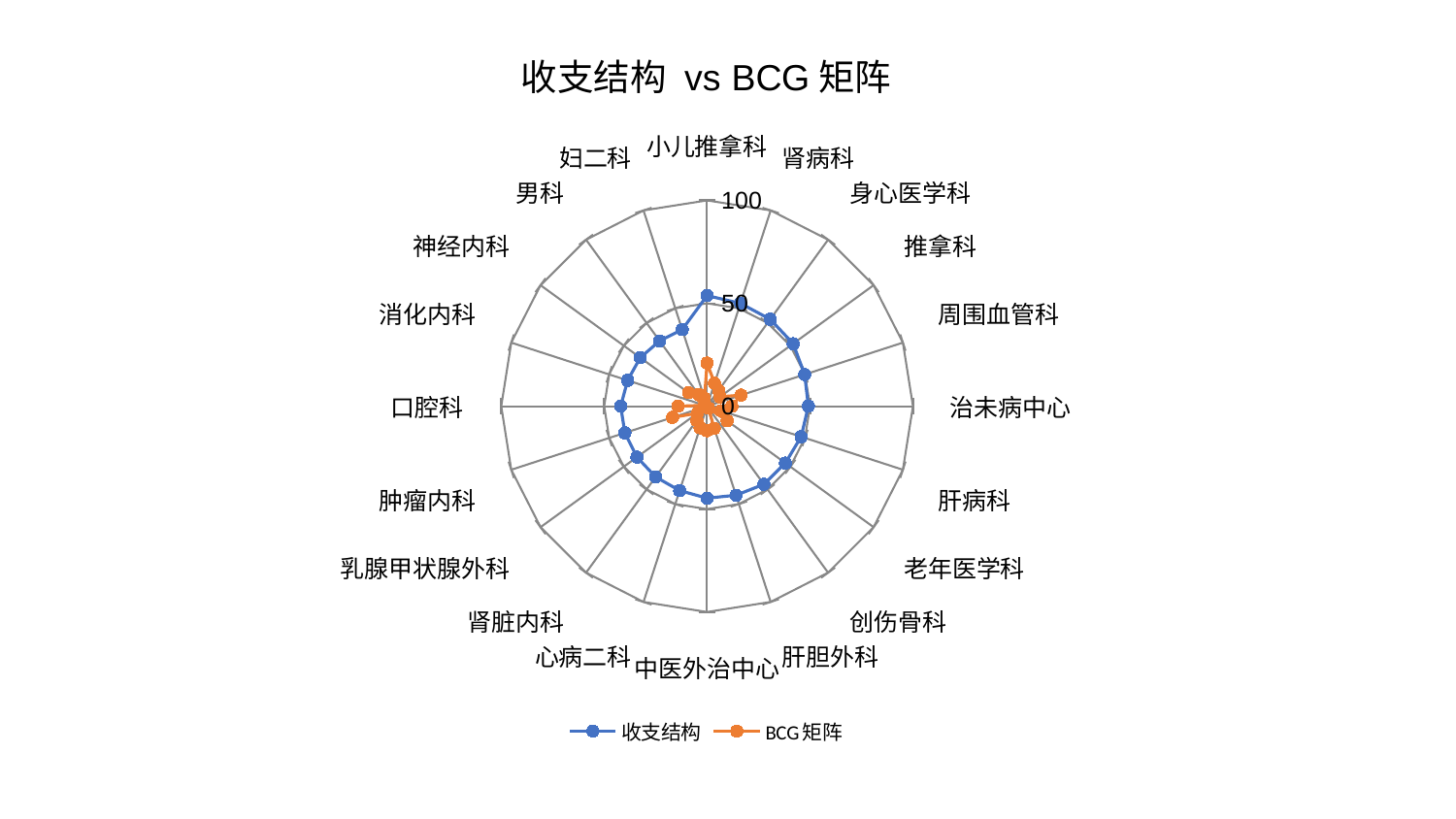

### Chart: 收支结构 vs BCG矩阵

| Category | 收支结构 | BCG矩阵 |
|---|---|---|
| 小儿推拿科 | 53.75782777954685 | 20.9905178210979 |
| 肾病科 | 52.53277941548031 | 11.732125142616876 |
| 身心医学科 | 52.20188234349794 | 9.558150636313082 |
| 推拿科 | 51.69332958361699 | 7.681351255404609 |
| 周围血管科 | 49.8436470065473 | 17.334239053465673 |
| 治未病中心 | 49.20718235873465 | 12.027418846761577 |
| 肝病科 | 48.05111930988665 | 7.205167818621852 |
| 老年医学科 | 47.028368422310585 | 12.075522730688483 |
| 创伤骨科 | 46.915693279985796 | 1.1807208053705434 |
| 肝胆外科 | 45.5173097292803 | 11.300901766785694 |
| 中医外治中心 | 44.70570360209364 | 11.906136918162085 |
| 心病二科 | 43.14418569564589 | 11.020536684223426 |
| 肾脏内科 | 42.52820695464319 | 8.478267828741947 |
| 乳腺甲状腺外科 | 42.14428954757502 | 5.778973537759233 |
| 肿瘤内科 | 41.98030429329392 | 17.682074187757188 |
| 口腔科 | 41.97897768764514 | 14.06762589050694 |
| 消化内科 | 40.59479625916648 | 1.3148365109105418 |
| 神经内科 | 40.12863338587701 | 11.182251405350721 |
| 男科 | 39.20425373210184 | 7.118673980581544 |
| 妇二科 | 39.15038774559415 | 4.115409838900674 |
74